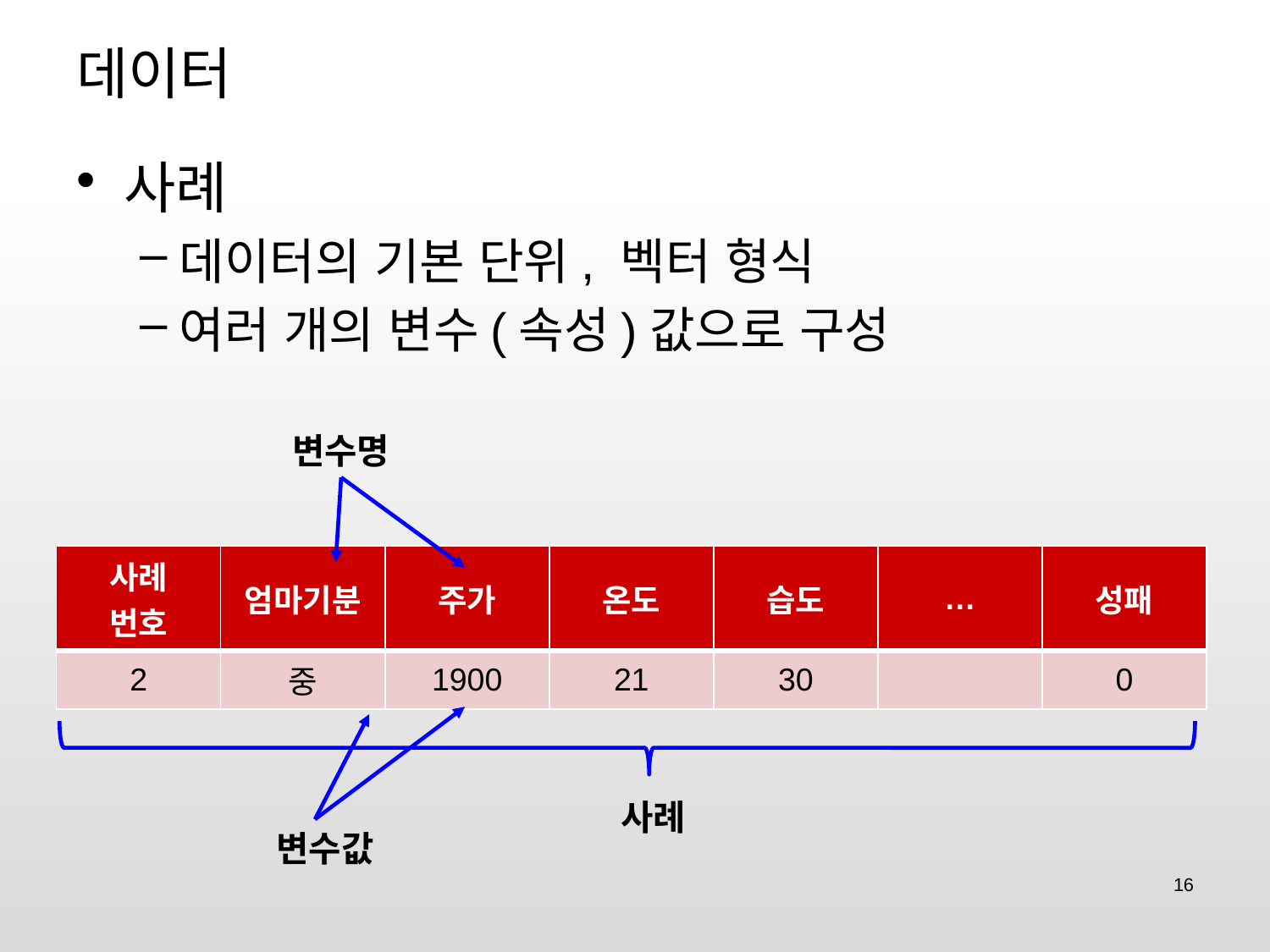

# 데이터
사례
데이터의 기본 단위, 벡터 형식
여러 개의 변수(속성)값으로 구성

변수명
| 사례 번호 | 엄마기분 | 주가 | 온도 | 습도 | … | 성패 |
| --- | --- | --- | --- | --- | --- | --- |
| 2 | 중 | 1900 | 21 | 30 |  | 0 |
사례
변수값
16